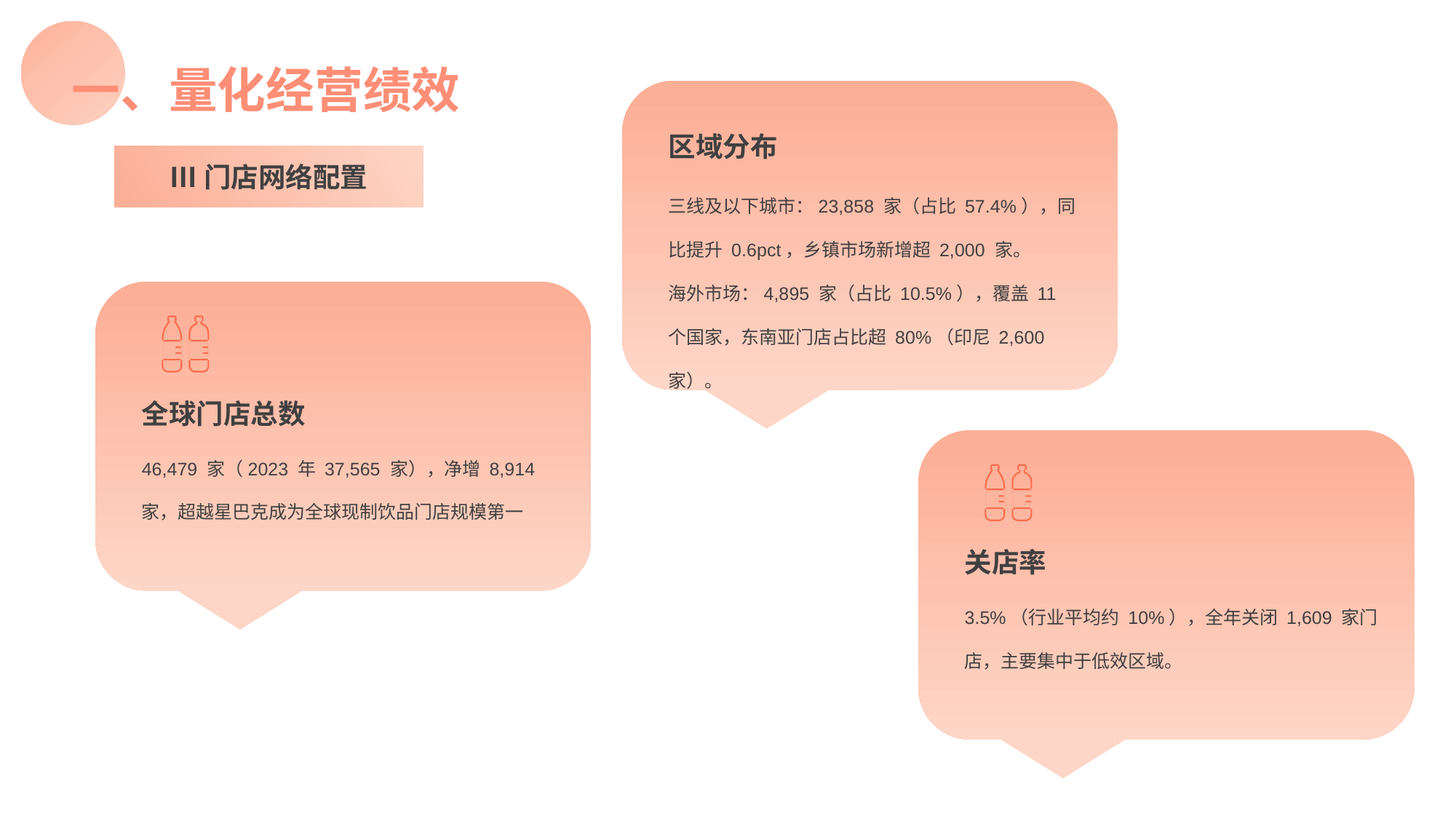

一、量化经营绩效

区域分布
三线及以下城市：23,858 家（占比 57.4%），同比提升 0.6pct，乡镇市场新增超 2,000 家。
海外市场：4,895 家（占比 10.5%），覆盖 11 个国家，东南亚门店占比超 80%（印尼 2,600 家）。
Ⅲ门店网络配置

全球门店总数
46,479 家（2023 年 37,565 家），净增 8,914 家，超越星巴克成为全球现制饮品门店规模第一

关店率
3.5%（行业平均约 10%），全年关闭 1,609 家门店，主要集中于低效区域。